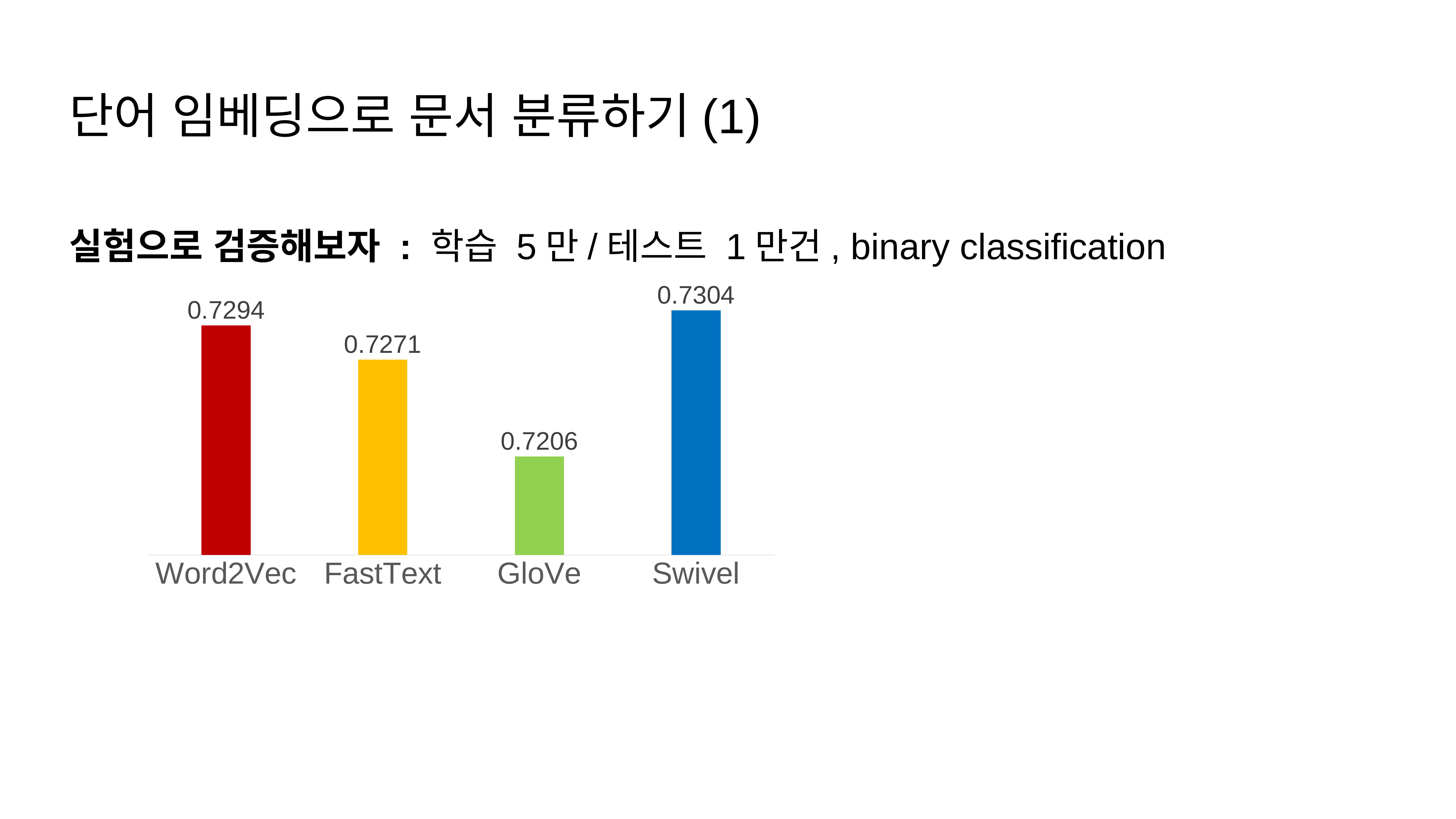

단어 임베딩으로 문서 분류하기(1)
실험으로 검증해보자 : 학습 5만/테스트 1만건, binary classification

### Chart

| Category | Accuracy |
|---|---|
| Word2Vec | 0.7294 |
| FastText | 0.7271 |
| GloVe | 0.7206 |
| Swivel | 0.7304 |